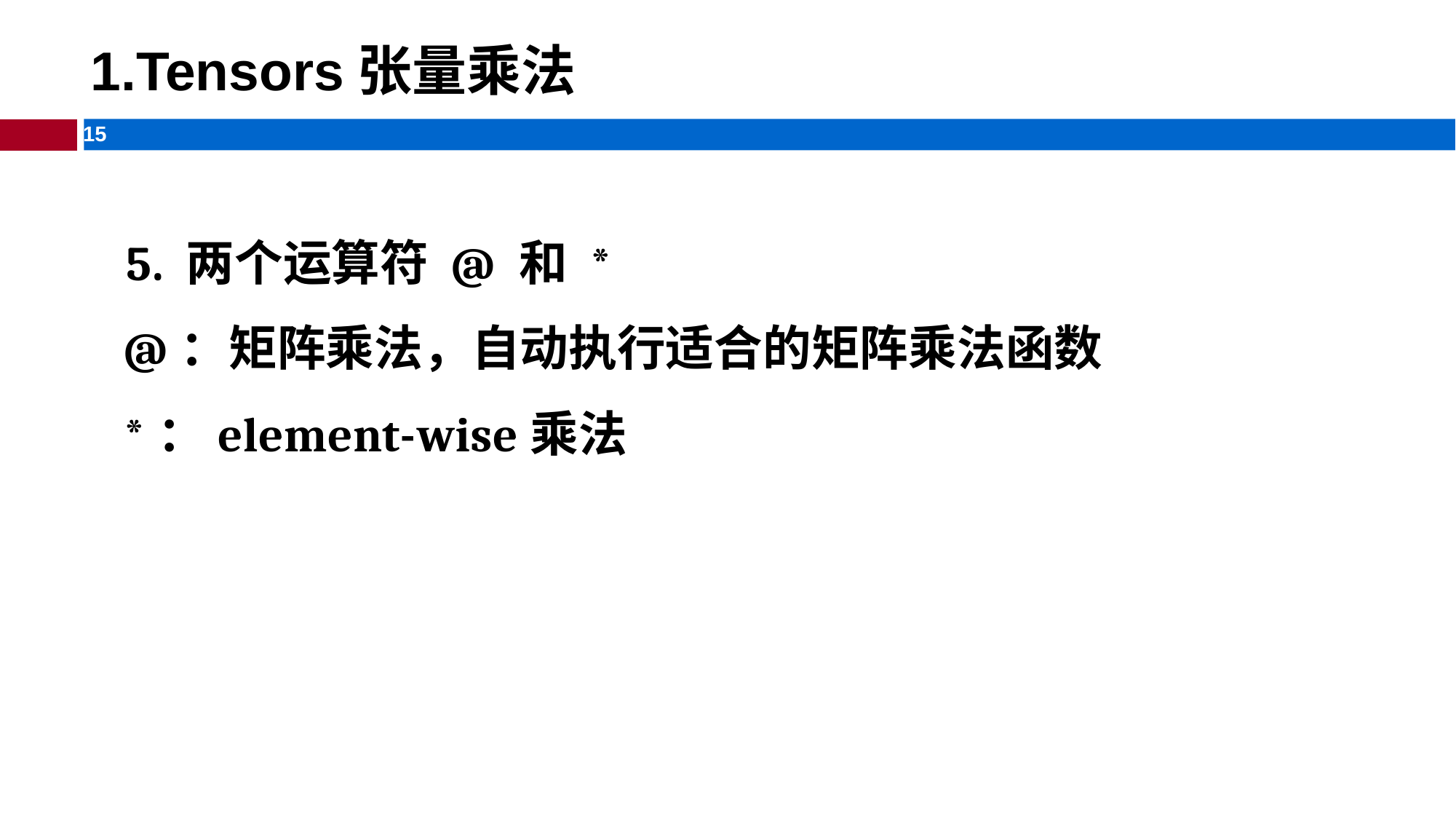

# 1.Tensors张量乘法
5. 两个运算符 @ 和 *
@：矩阵乘法，自动执行适合的矩阵乘法函数
*：element-wise乘法